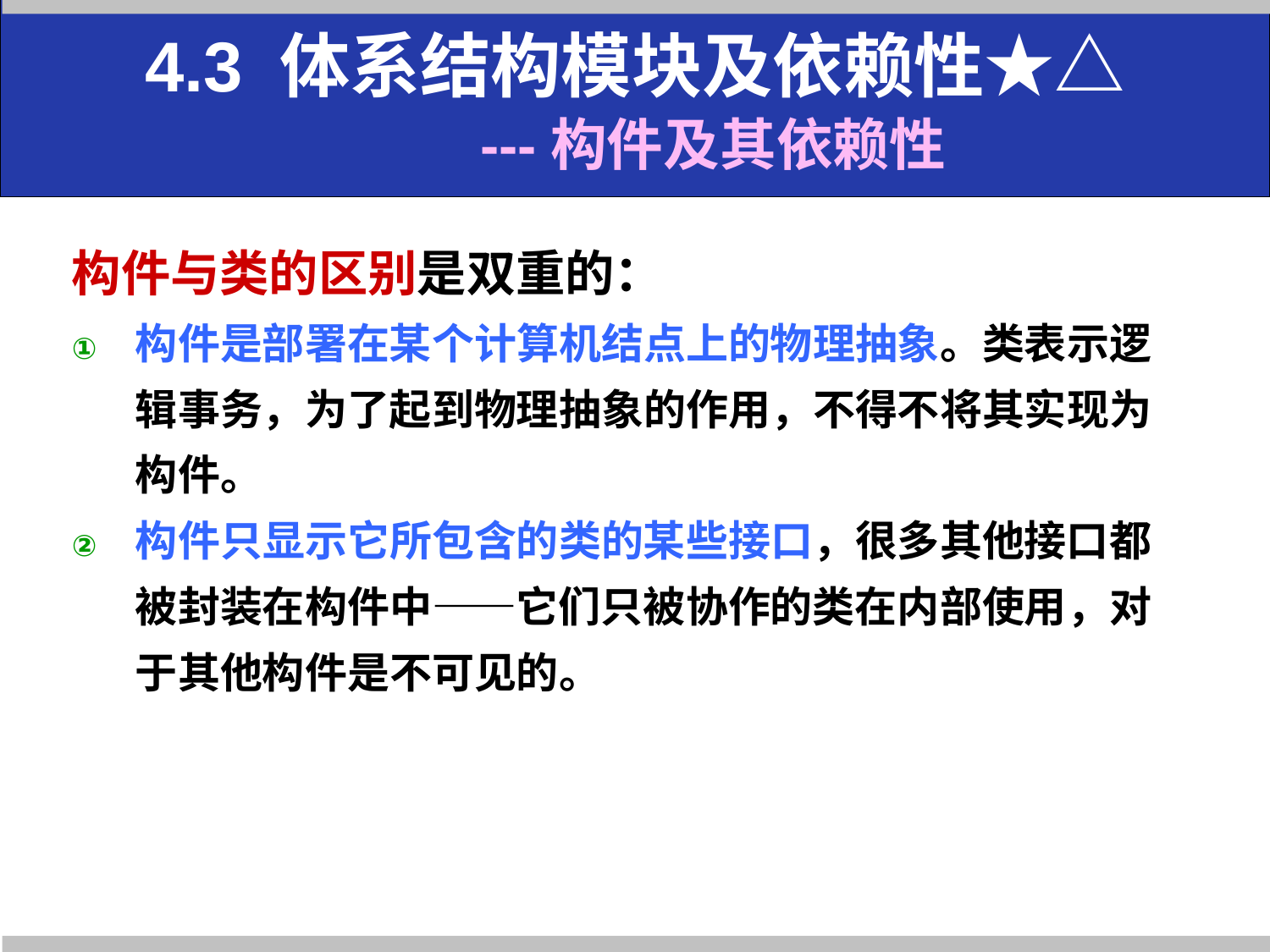

4.3 体系结构模块及依赖性★△
          ---构件及其依赖性
构件与类的区别是双重的：
构件是部署在某个计算机结点上的物理抽象。类表示逻辑事务，为了起到物理抽象的作用，不得不将其实现为构件。
构件只显示它所包含的类的某些接口，很多其他接口都被封装在构件中——它们只被协作的类在内部使用，对于其他构件是不可见的。
568